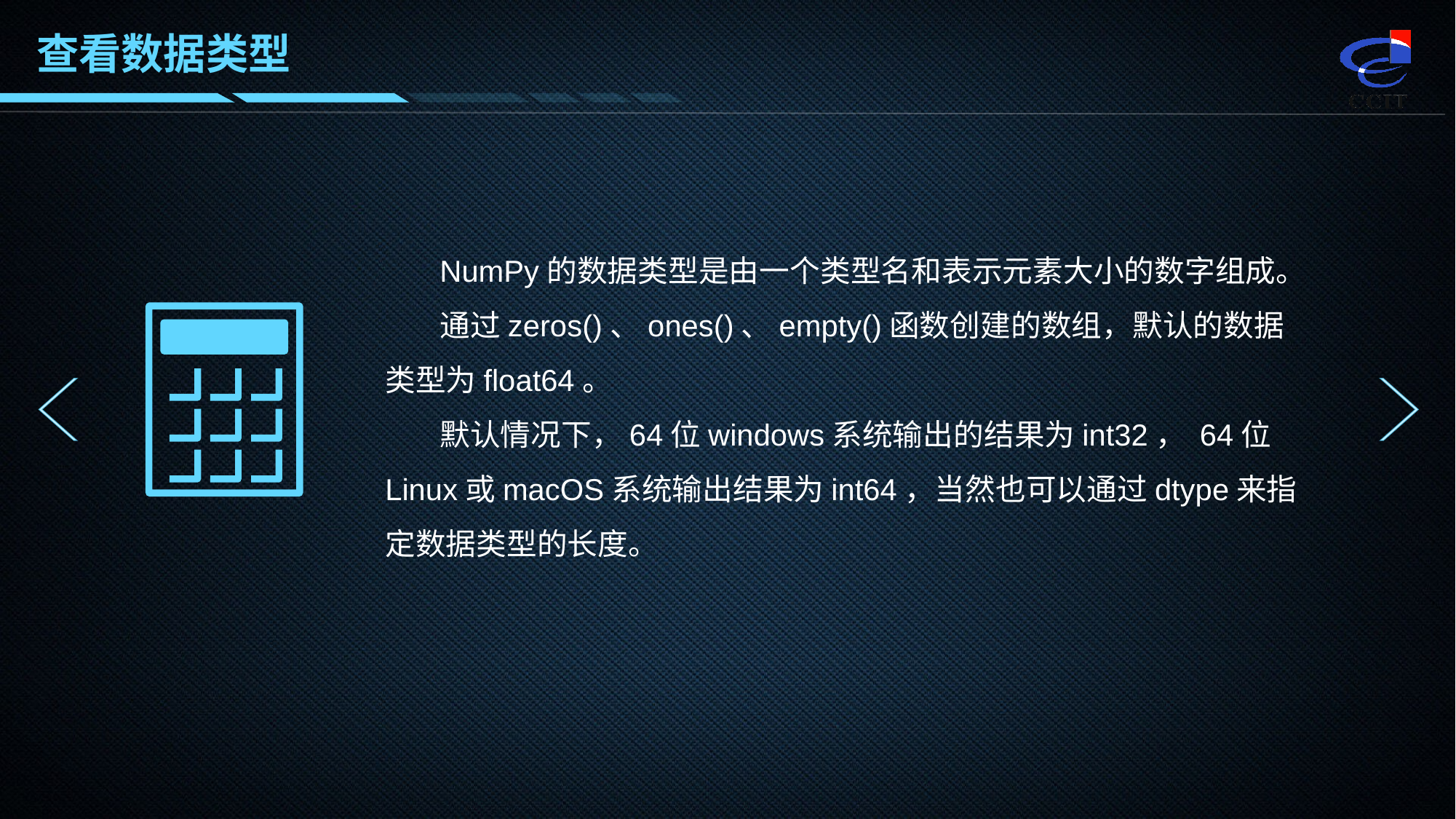

查看数据类型

NumPy的数据类型是由一个类型名和表示元素大小的数字组成。
通过zeros()、ones()、empty()函数创建的数组，默认的数据类型为float64。
默认情况下，64位windows系统输出的结果为int32， 64位Linux或macOS系统输出结果为int64，当然也可以通过dtype来指定数据类型的长度。